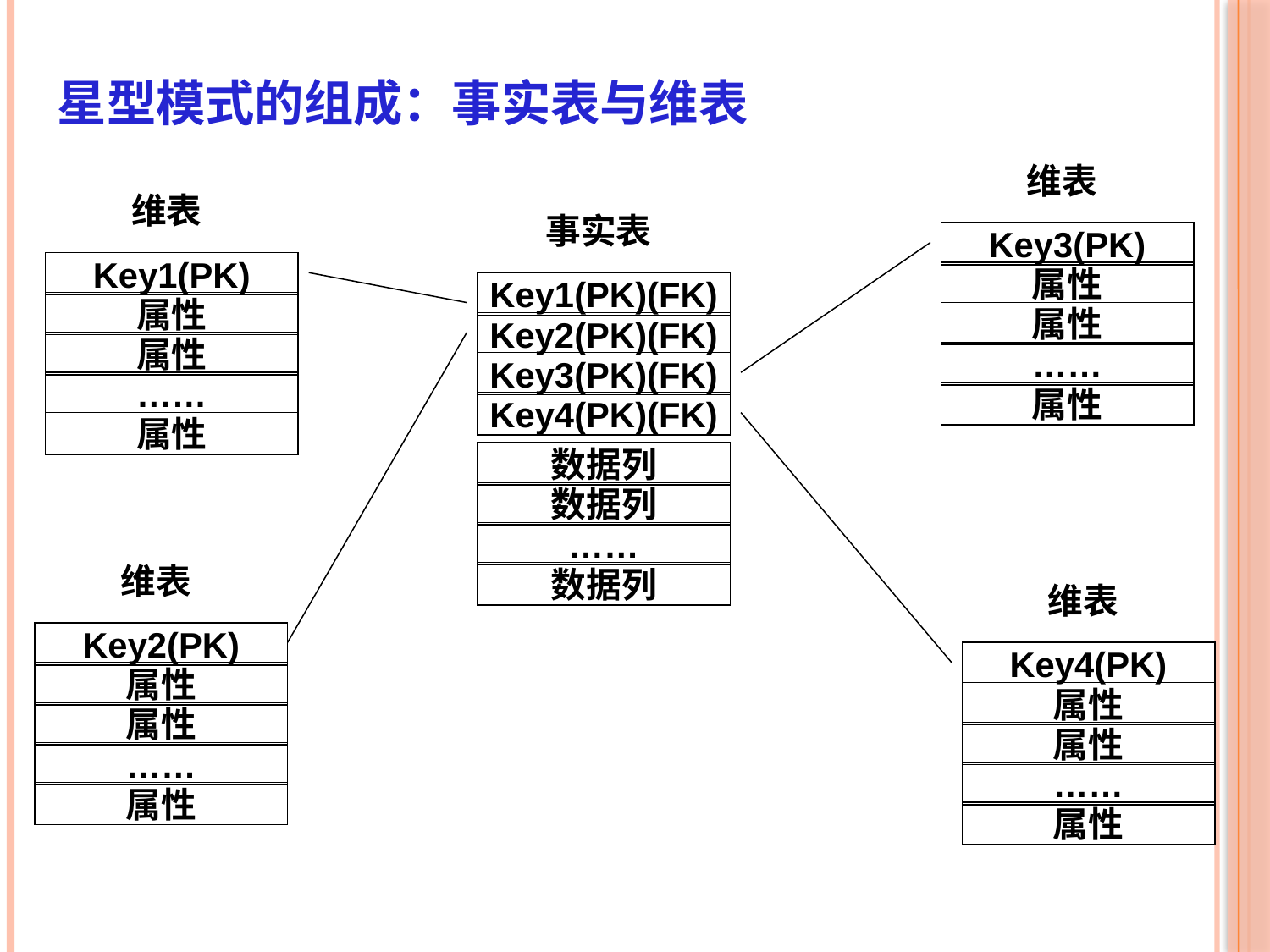

星型模式的组成：事实表与维表
维表
Key3(PK)
属性
属性
……
属性
维表
Key1(PK)
属性
属性
……
属性
事实表
Key1(PK)(FK)
Key2(PK)(FK)
Key3(PK)(FK)
Key4(PK)(FK)
数据列
数据列
……
数据列

维表
Key2(PK)
属性
属性
……
属性
维表
Key4(PK)
属性
属性
……
属性